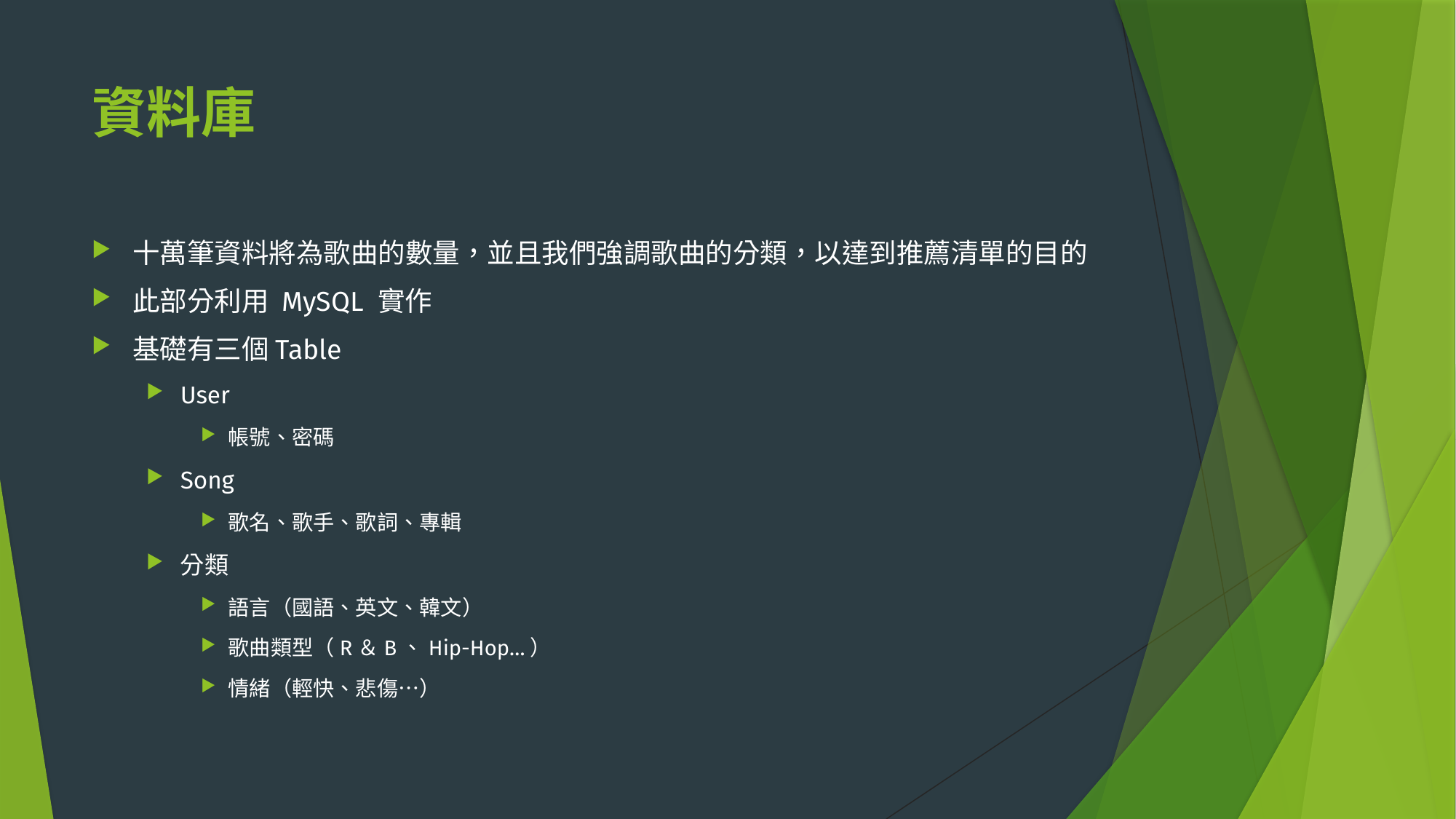

# 資料庫
十萬筆資料將為歌曲的數量，並且我們強調歌曲的分類，以達到推薦清單的目的
此部分利用 MySQL 實作
基礎有三個Table
User
帳號、密碼
Song
歌名、歌手、歌詞、專輯
分類
語言（國語、英文、韓文）
歌曲類型（R＆B、Hip-Hop…）
情緒（輕快、悲傷…）